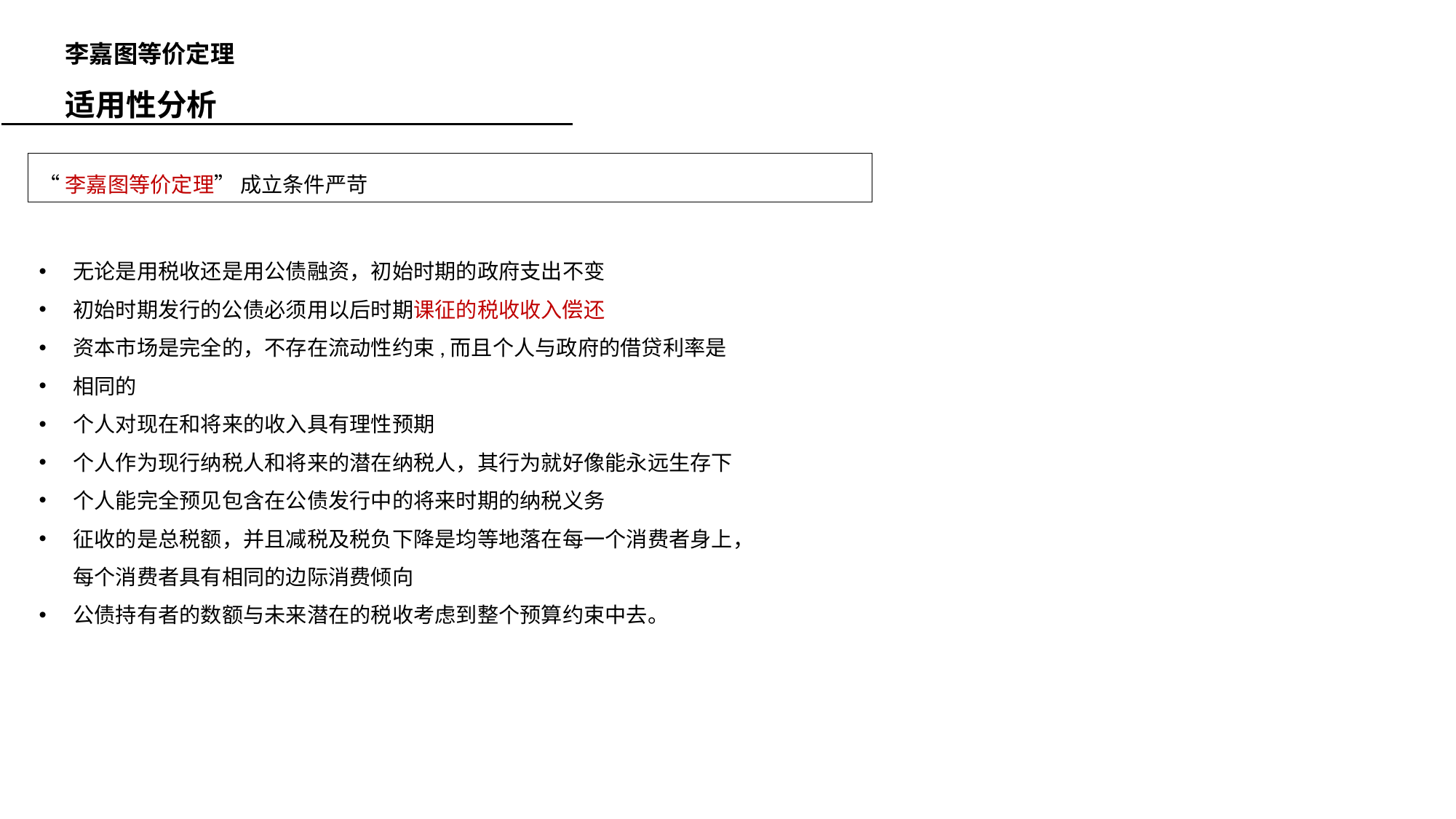

李嘉图等价定理
适用性分析
“李嘉图等价定理” 成立条件严苛
无论是用税收还是用公债融资，初始时期的政府支出不变
初始时期发行的公债必须用以后时期课征的税收收入偿还
资本市场是完全的，不存在流动性约束,而且个人与政府的借贷利率是
相同的
个人对现在和将来的收入具有理性预期
个人作为现行纳税人和将来的潜在纳税人，其行为就好像能永远生存下
个人能完全预见包含在公债发行中的将来时期的纳税义务
征收的是总税额，并且减税及税负下降是均等地落在每一个消费者身上，每个消费者具有相同的边际消费倾向
公债持有者的数额与未来潜在的税收考虑到整个预算约束中去。